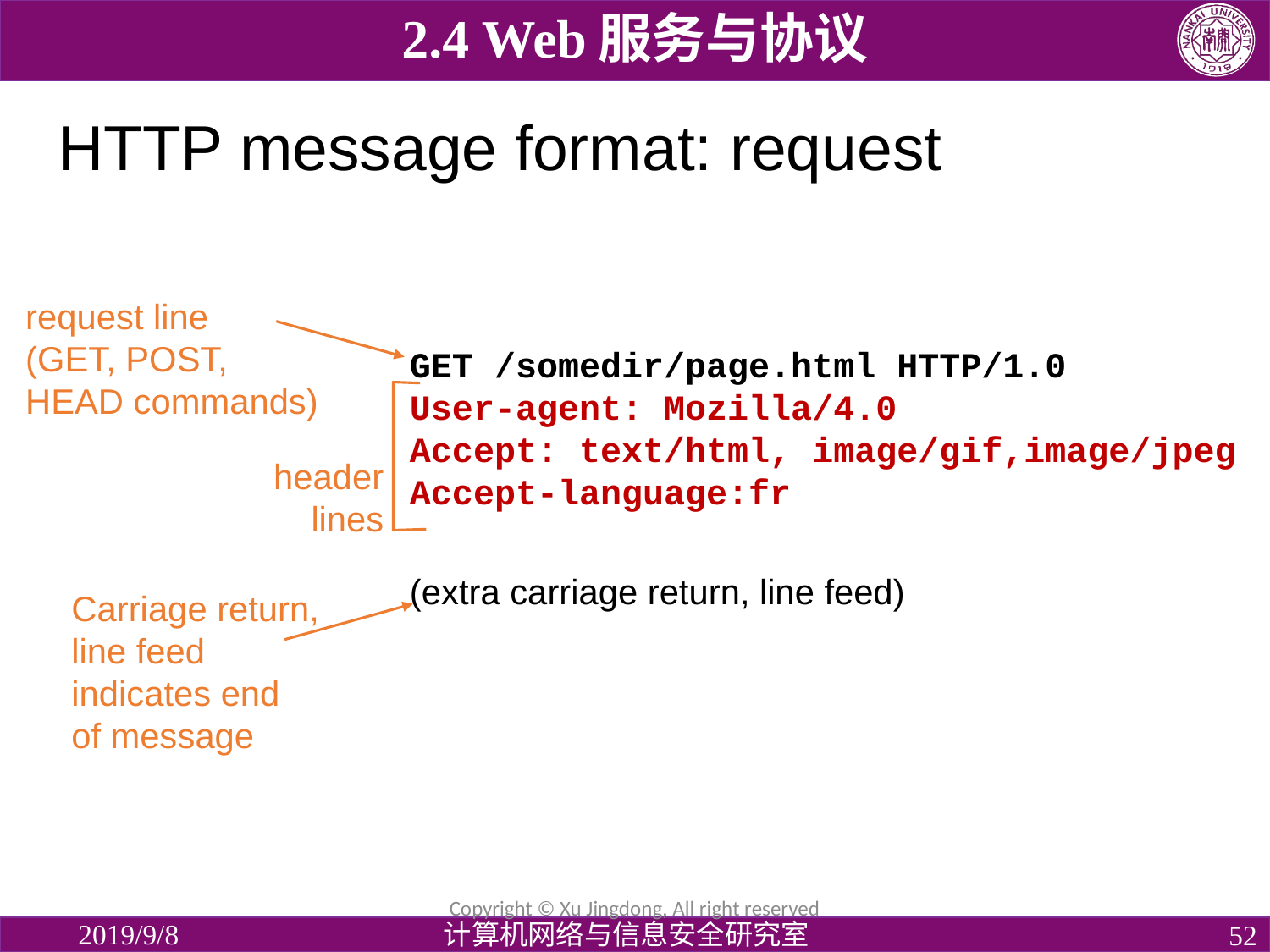

2.4 Web服务与协议
# HTTP message format: request
request line
(GET, POST,
HEAD commands)

GET /somedir/page.html HTTP/1.0
User-agent: Mozilla/4.0
Accept: text/html, image/gif,image/jpeg
Accept-language:fr

(extra carriage return, line feed)

header
 lines
Copyright © Xu Jingdong, All right reserved
Carriage return,
line feed
indicates end
of message